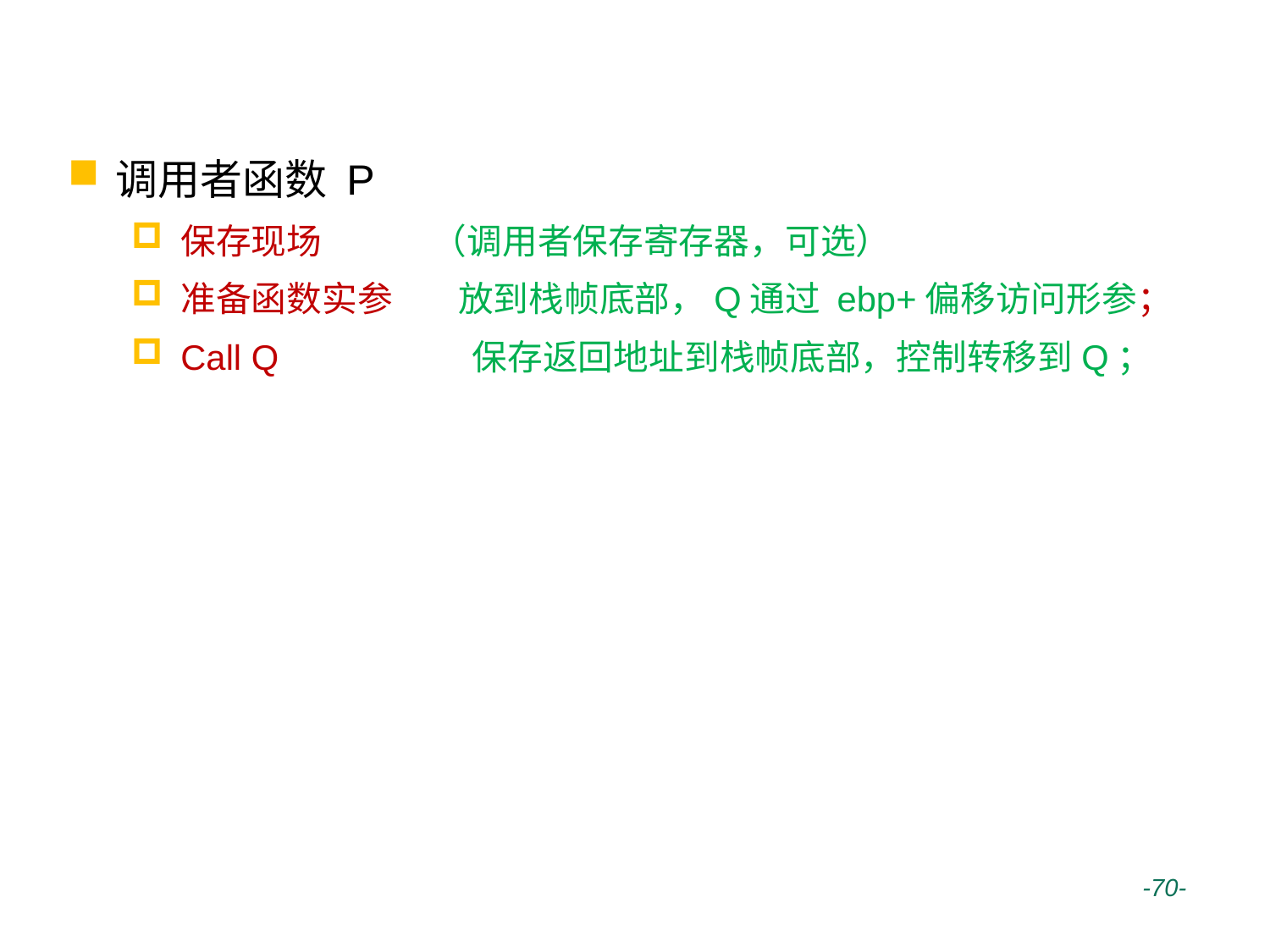

# 过程调用的执行步骤
调用者函数 P
保存现场              （调用者保存寄存器，可选）
准备函数实参	   放到栈帧底部，Q通过 ebp+偏移访问形参；
Call Q                   保存返回地址到栈帧底部，控制转移到Q；

 -70-